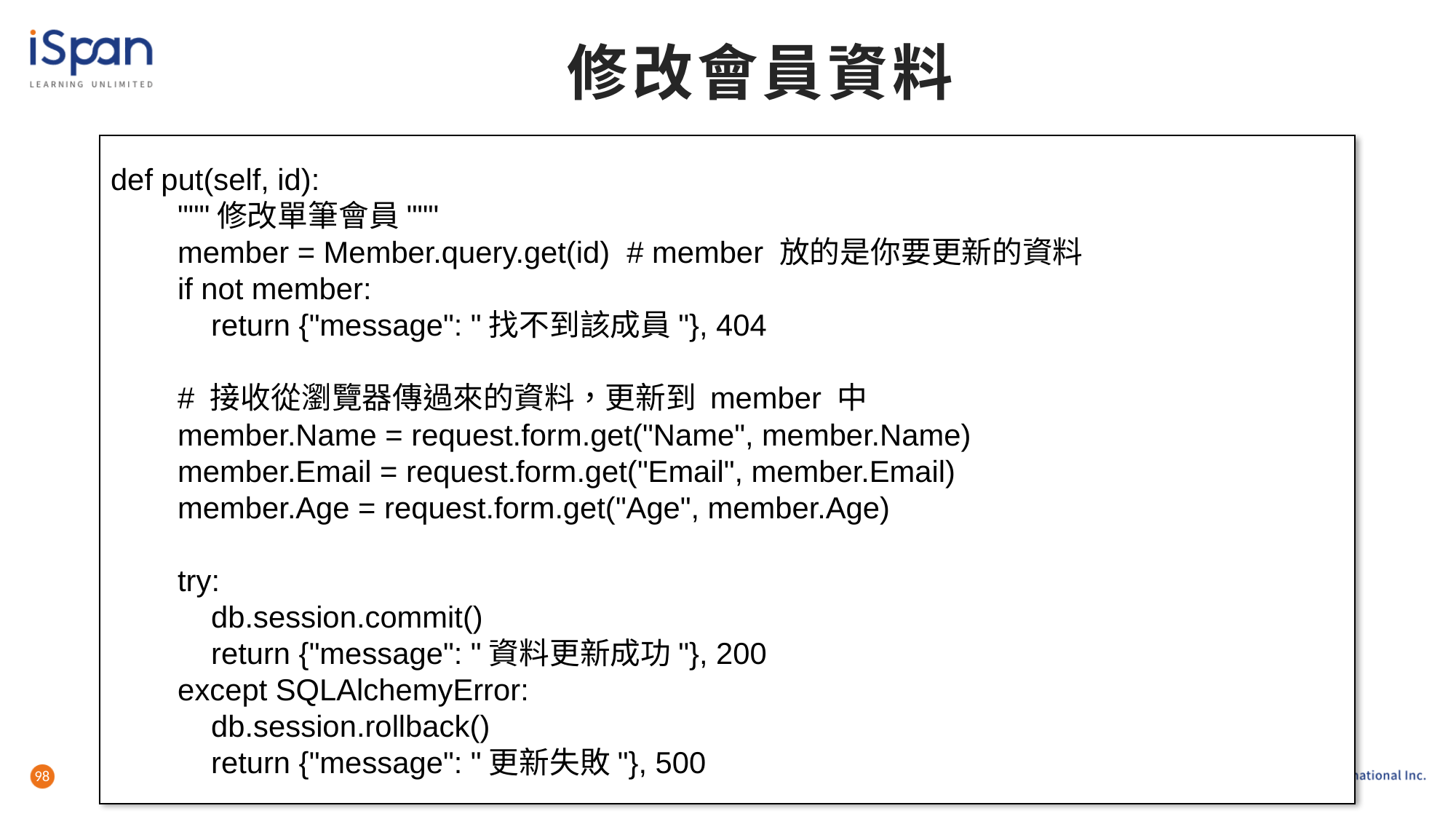

# 修改會員資料
def put(self, id):
        """修改單筆會員"""
        member = Member.query.get(id)  # member 放的是你要更新的資料
        if not member:
            return {"message": "找不到該成員"}, 404

        # 接收從瀏覽器傳過來的資料，更新到 member 中
        member.Name = request.form.get("Name", member.Name)
        member.Email = request.form.get("Email", member.Email)
        member.Age = request.form.get("Age", member.Age)

        try:
            db.session.commit()
            return {"message": "資料更新成功"}, 200
        except SQLAlchemyError:
            db.session.rollback()
            return {"message": "更新失敗"}, 500

98